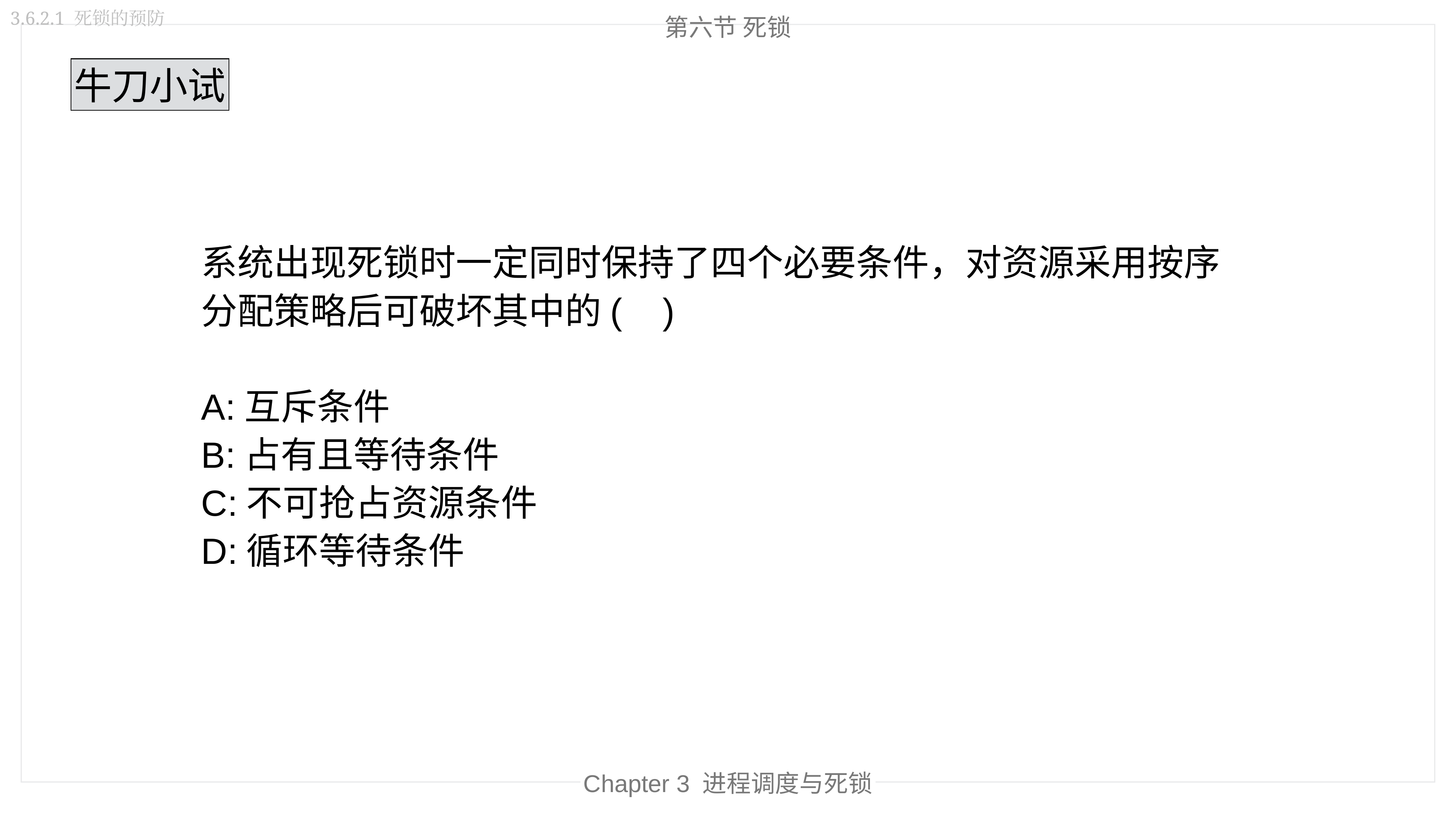

3.6.2.1 死锁的预防
第六节 死锁
牛刀小试
系统出现死锁时一定同时保持了四个必要条件，对资源采用按序分配策略后可破坏其中的(    )

A:互斥条件
B:占有且等待条件
C:不可抢占资源条件
D:循环等待条件
Chapter 3 进程调度与死锁